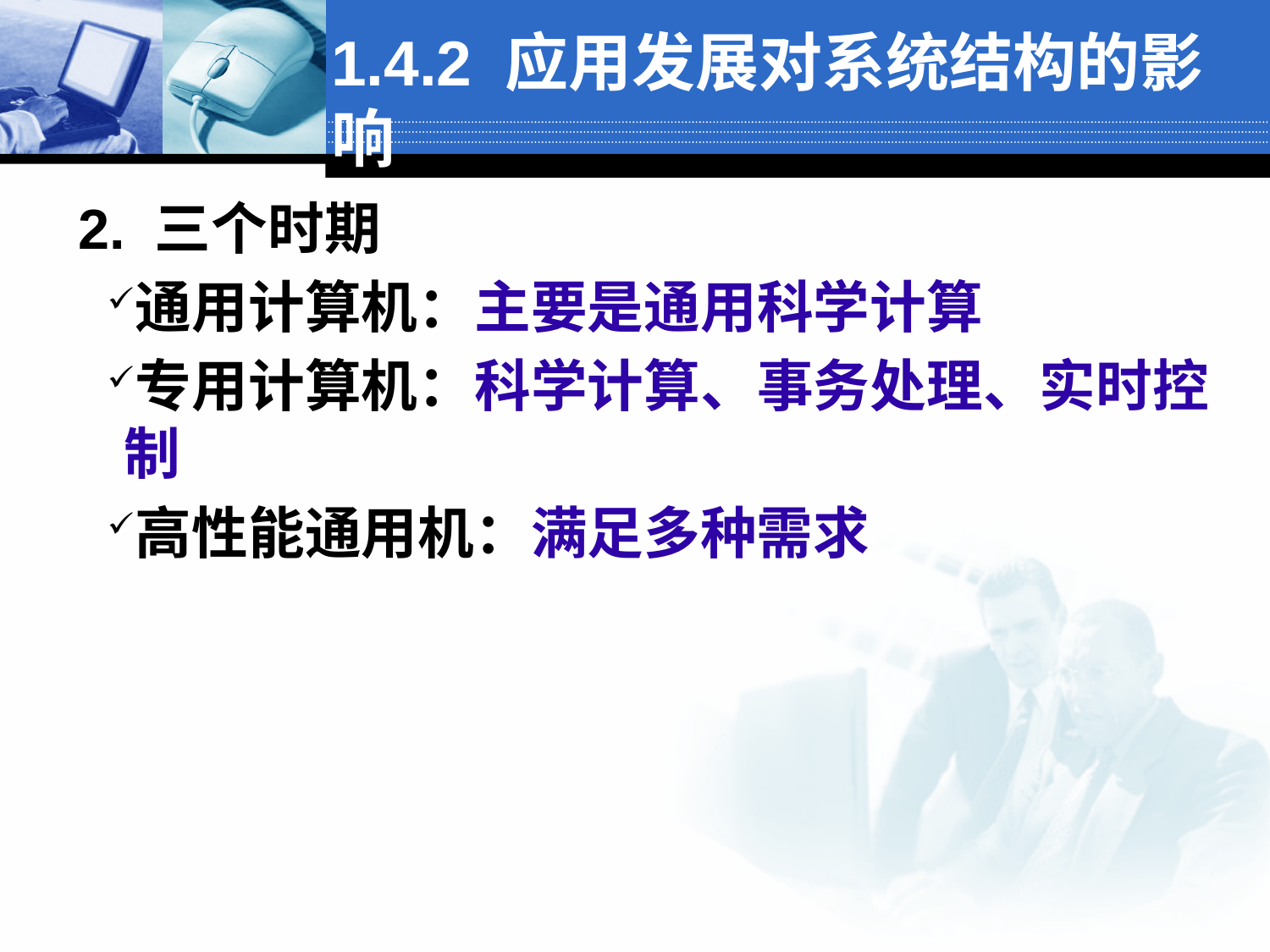

1.4.2 应用发展对系统结构的影响
2. 三个时期
通用计算机：主要是通用科学计算
专用计算机：科学计算、事务处理、实时控制
高性能通用机：满足多种需求